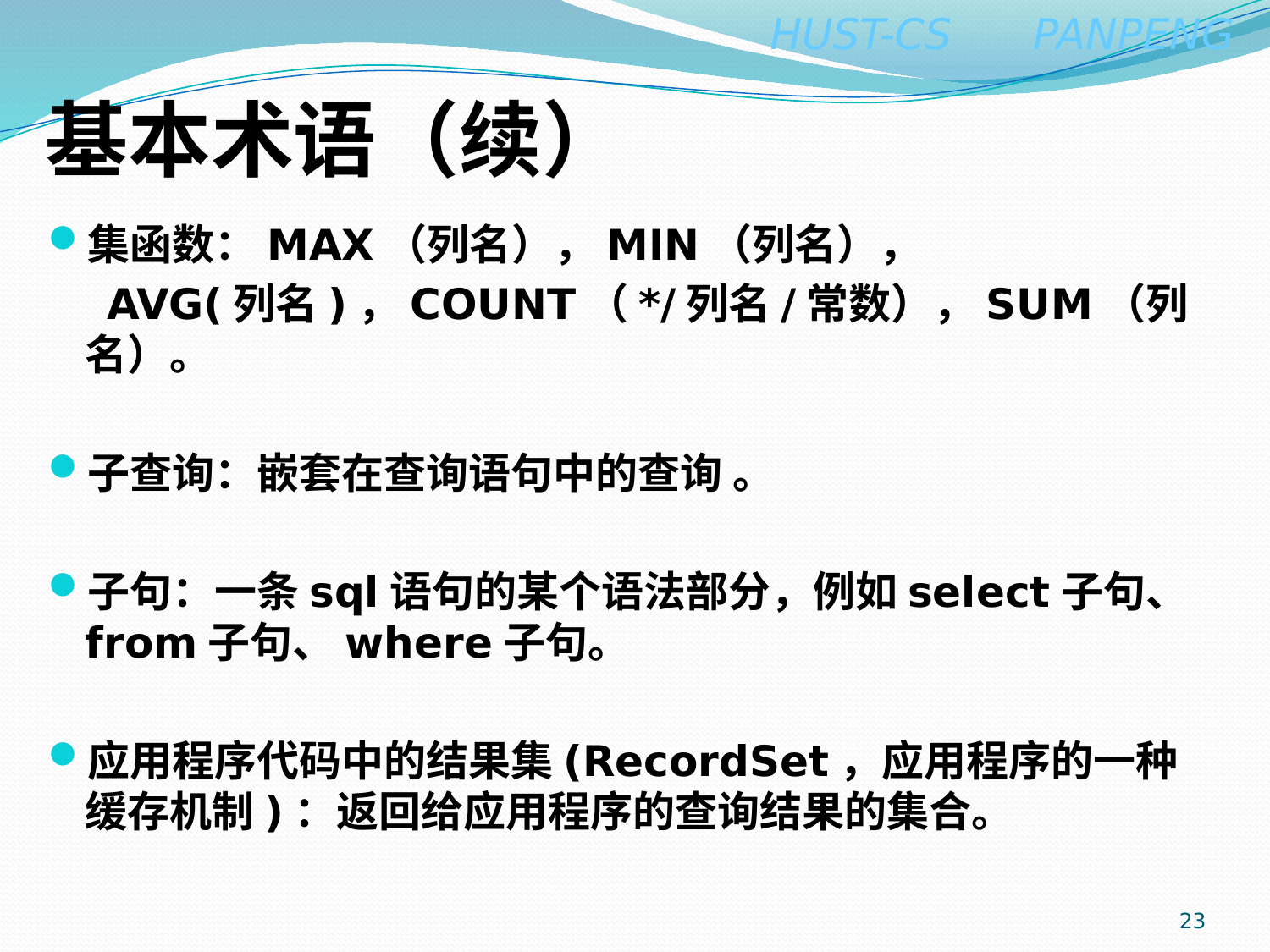

# 基本术语（续）
集函数：MAX（列名），MIN（列名），
    AVG(列名)，COUNT（*/列名/常数），SUM（列名）。

子查询：嵌套在查询语句中的查询 。

子句：一条sql语句的某个语法部分，例如select子句、from子句、where子句。

应用程序代码中的结果集(RecordSet，应用程序的一种缓存机制)：返回给应用程序的查询结果的集合。
23